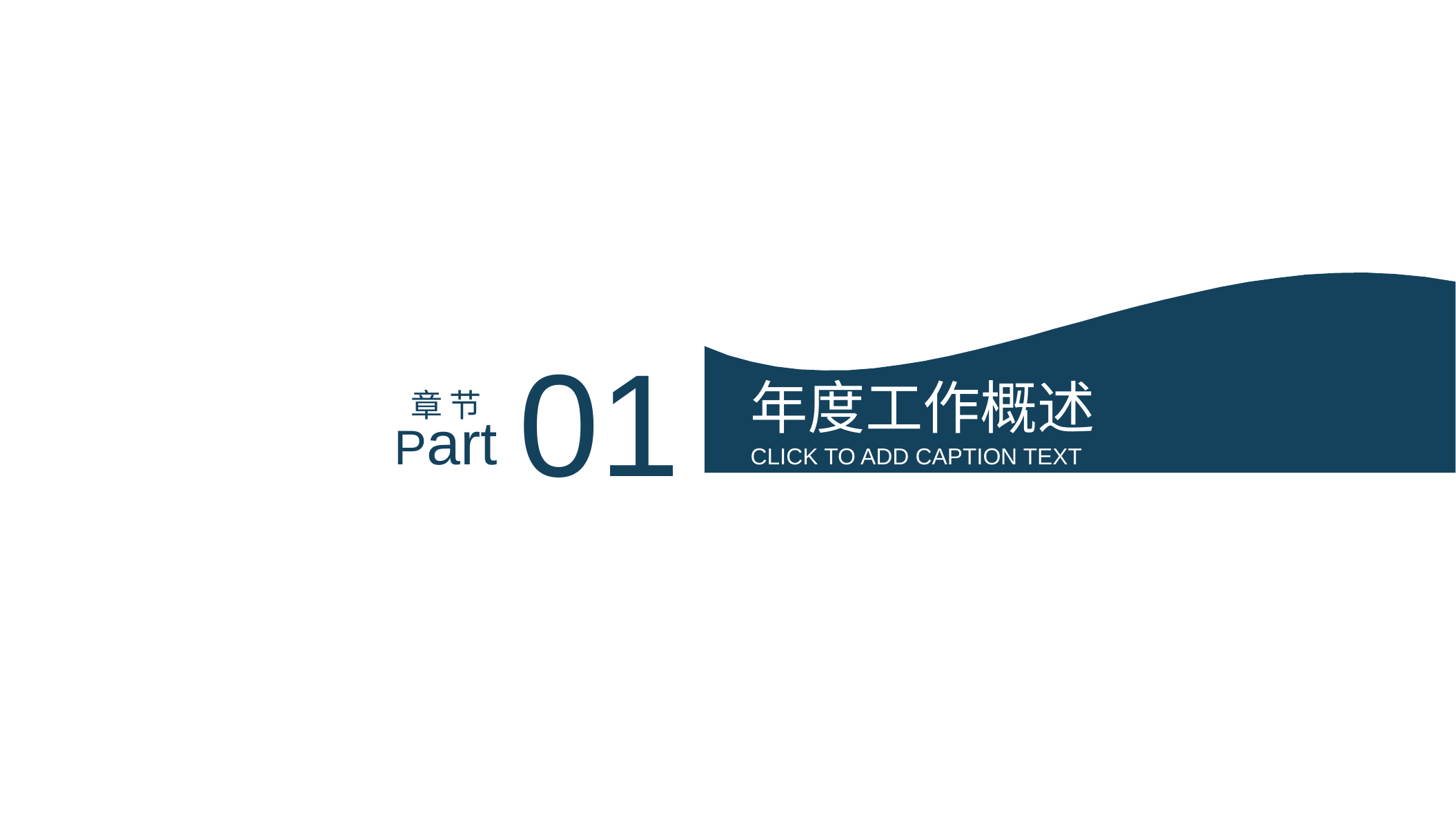

01
年度工作概述
章 节
Part
CLICK TO ADD CAPTION TEXT